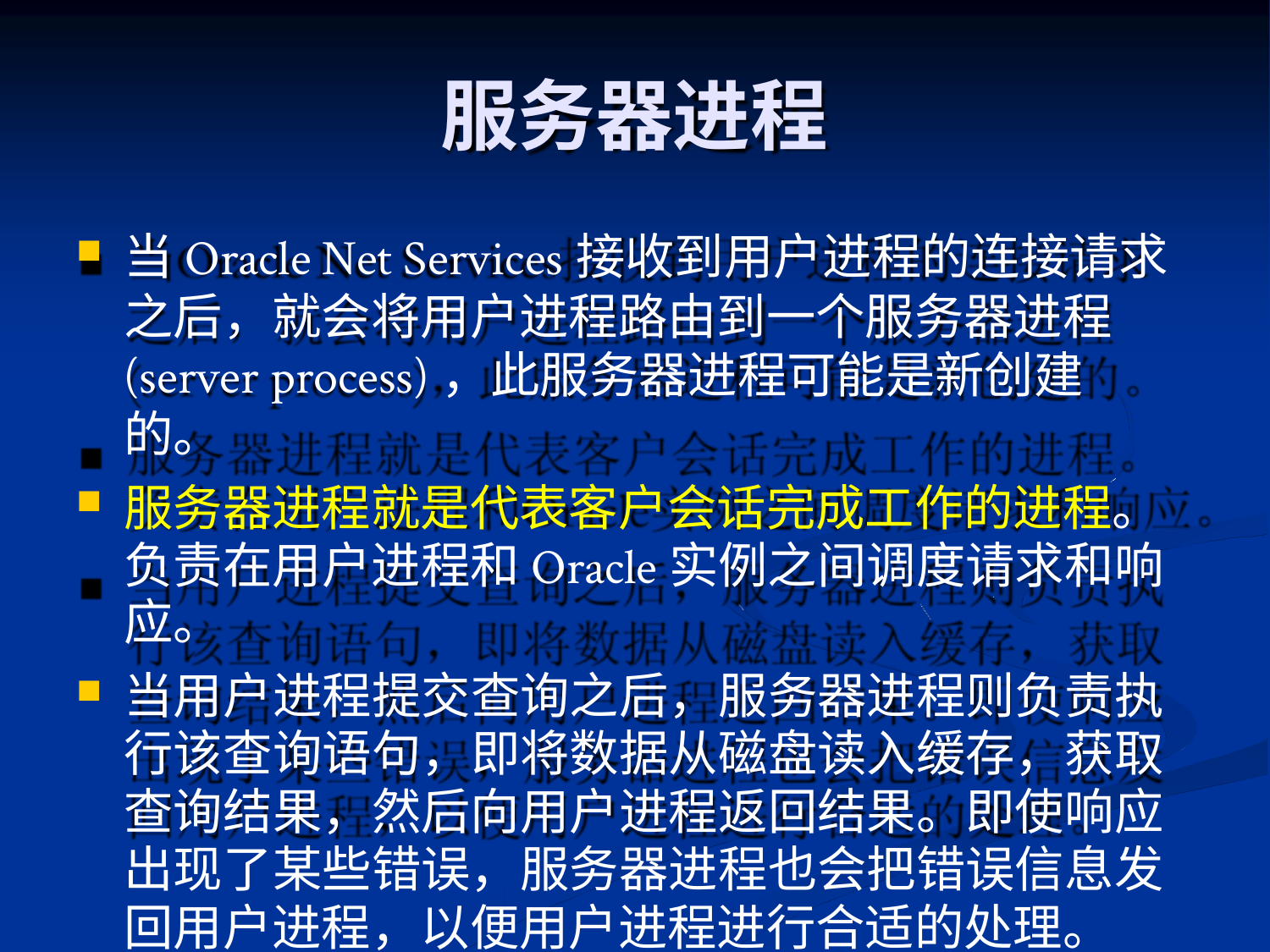

# 服务器进程

当Oracle Net Services接收到用户进程的连接请求 之后，就会将用户进程路由到一个服务器进程 (server process)，此服务器进程可能是新创建的。
服务器进程就是代表客户会话完成工作的进程。
负责在用户进程和Oracle实例之间调度请求和响应。
当用户进程提交查询之后，服务器进程则负责执 行该查询语句，即将数据从磁盘读入缓存，获取 查询结果，然后向用户进程返回结果。即使响应 出现了某些错误，服务器进程也会把错误信息发 回用户进程，以便用户进程进行合适的处理。